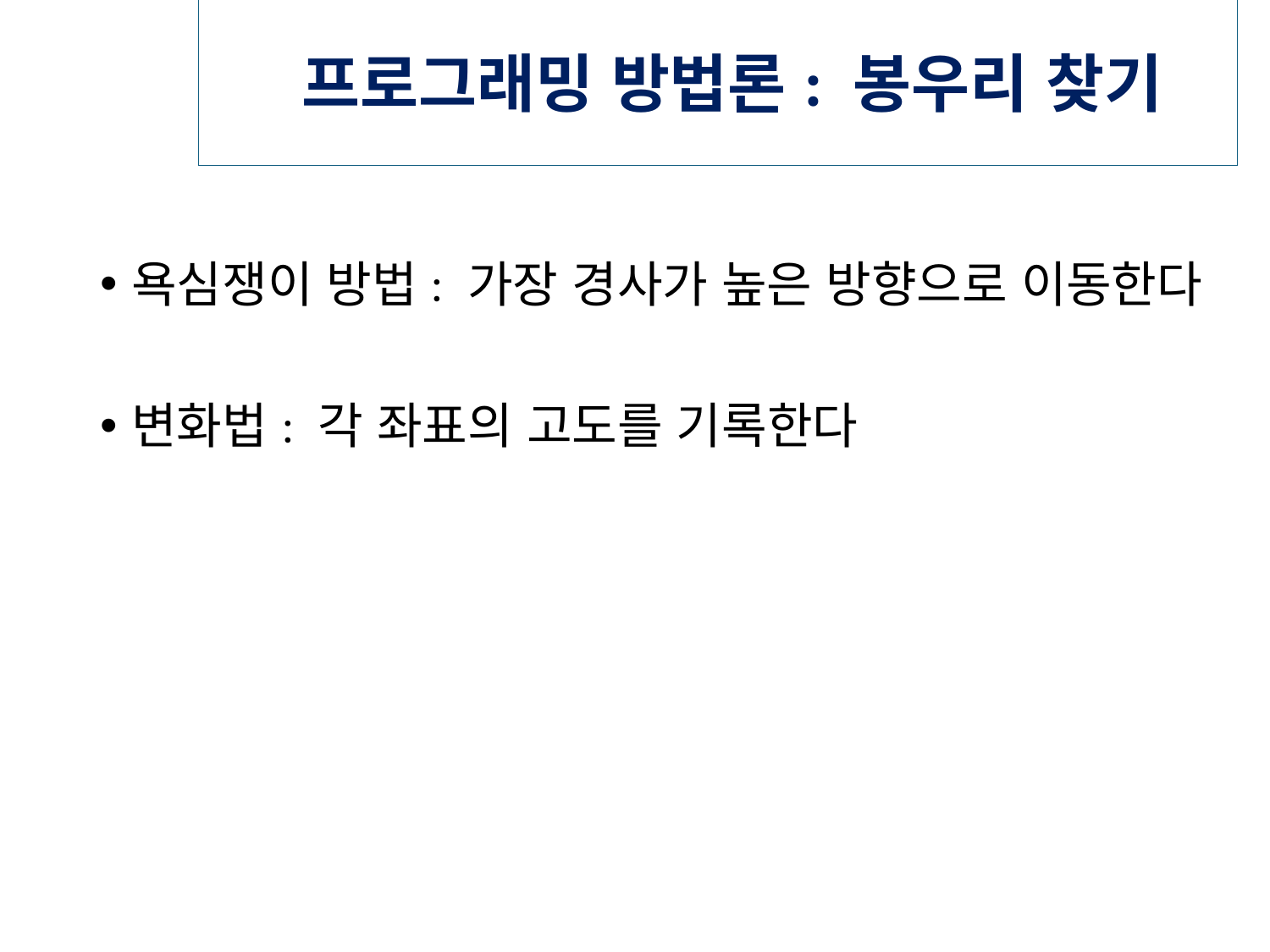

# 프로그래밍 방법론: 봉우리 찾기
욕심쟁이 방법: 가장 경사가 높은 방향으로 이동한다

변화법: 각 좌표의 고도를 기록한다